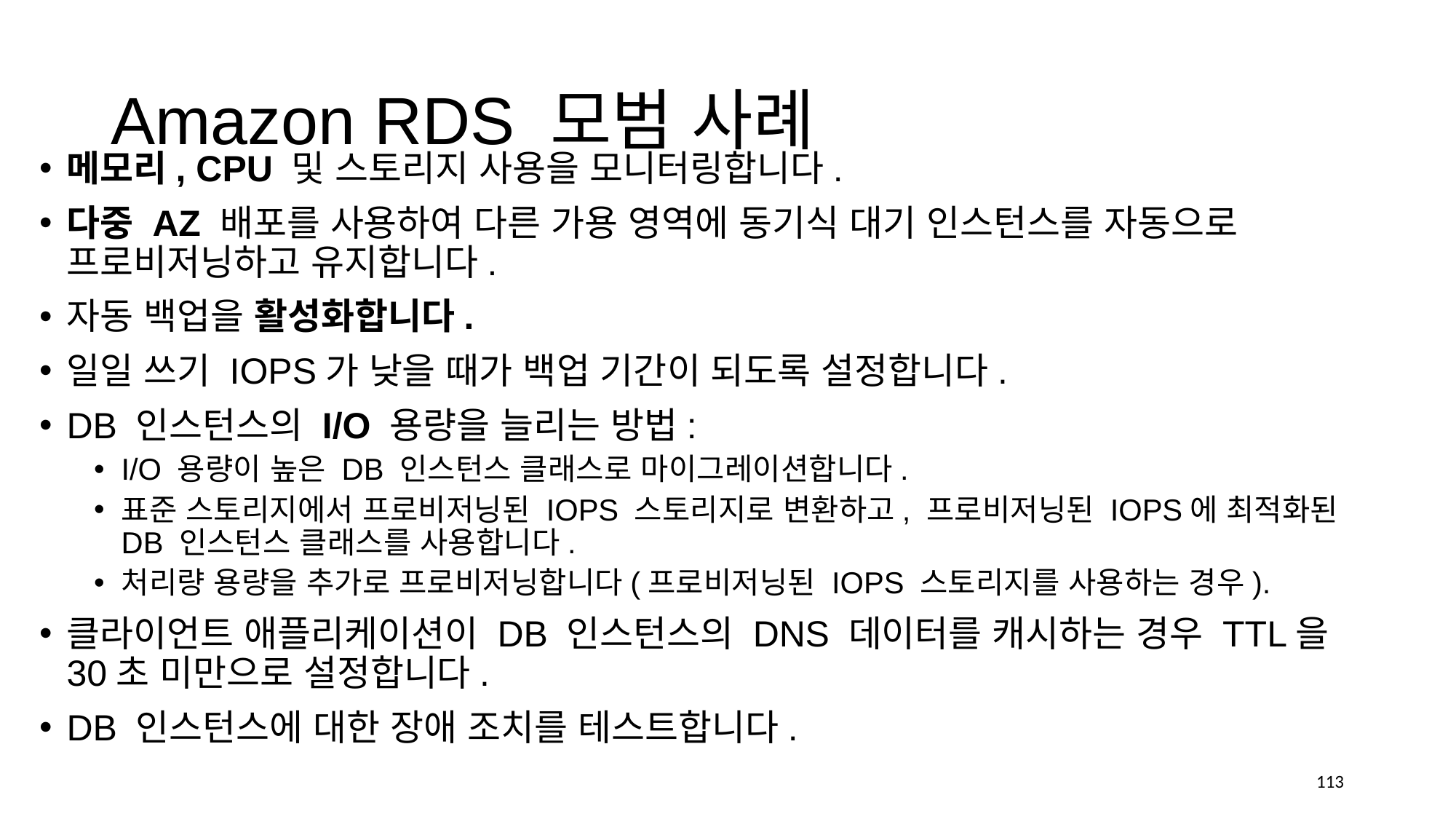

# Amazon RDS 모범 사례
메모리, CPU 및 스토리지 사용을 모니터링합니다.
다중 AZ 배포를 사용하여 다른 가용 영역에 동기식 대기 인스턴스를 자동으로 프로비저닝하고 유지합니다.
자동 백업을 활성화합니다.
일일 쓰기 IOPS가 낮을 때가 백업 기간이 되도록 설정합니다.
DB 인스턴스의 I/O 용량을 늘리는 방법:
I/O 용량이 높은 DB 인스턴스 클래스로 마이그레이션합니다.
표준 스토리지에서 프로비저닝된 IOPS 스토리지로 변환하고, 프로비저닝된 IOPS에 최적화된 DB 인스턴스 클래스를 사용합니다.
처리량 용량을 추가로 프로비저닝합니다(프로비저닝된 IOPS 스토리지를 사용하는 경우).
클라이언트 애플리케이션이 DB 인스턴스의 DNS 데이터를 캐시하는 경우 TTL을 30초 미만으로 설정합니다.
DB 인스턴스에 대한 장애 조치를 테스트합니다.

113